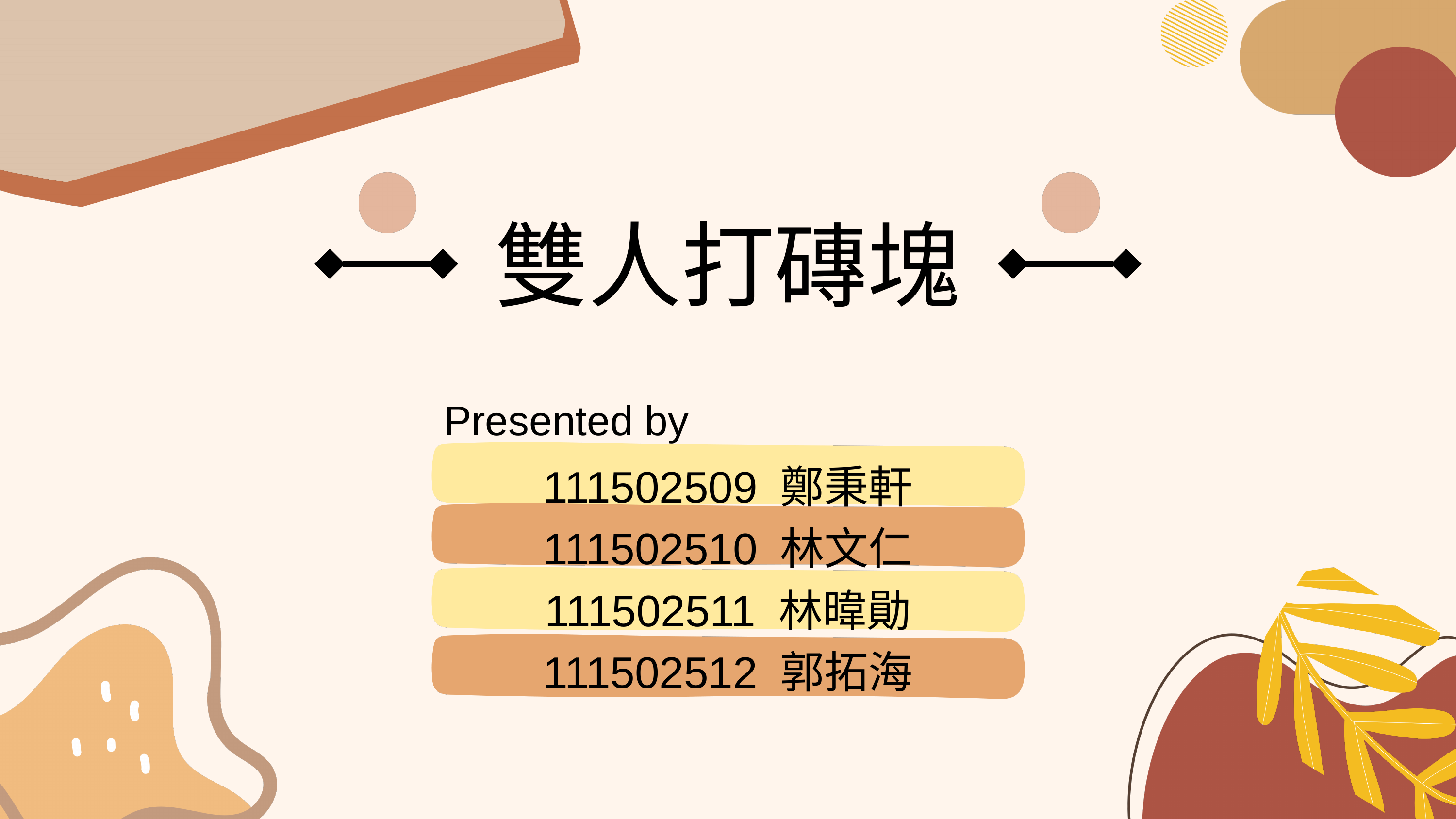

雙人打磚塊

Presented by

111502509 鄭秉軒
111502510 林文仁
111502511 林暐勛
111502512 郭拓海